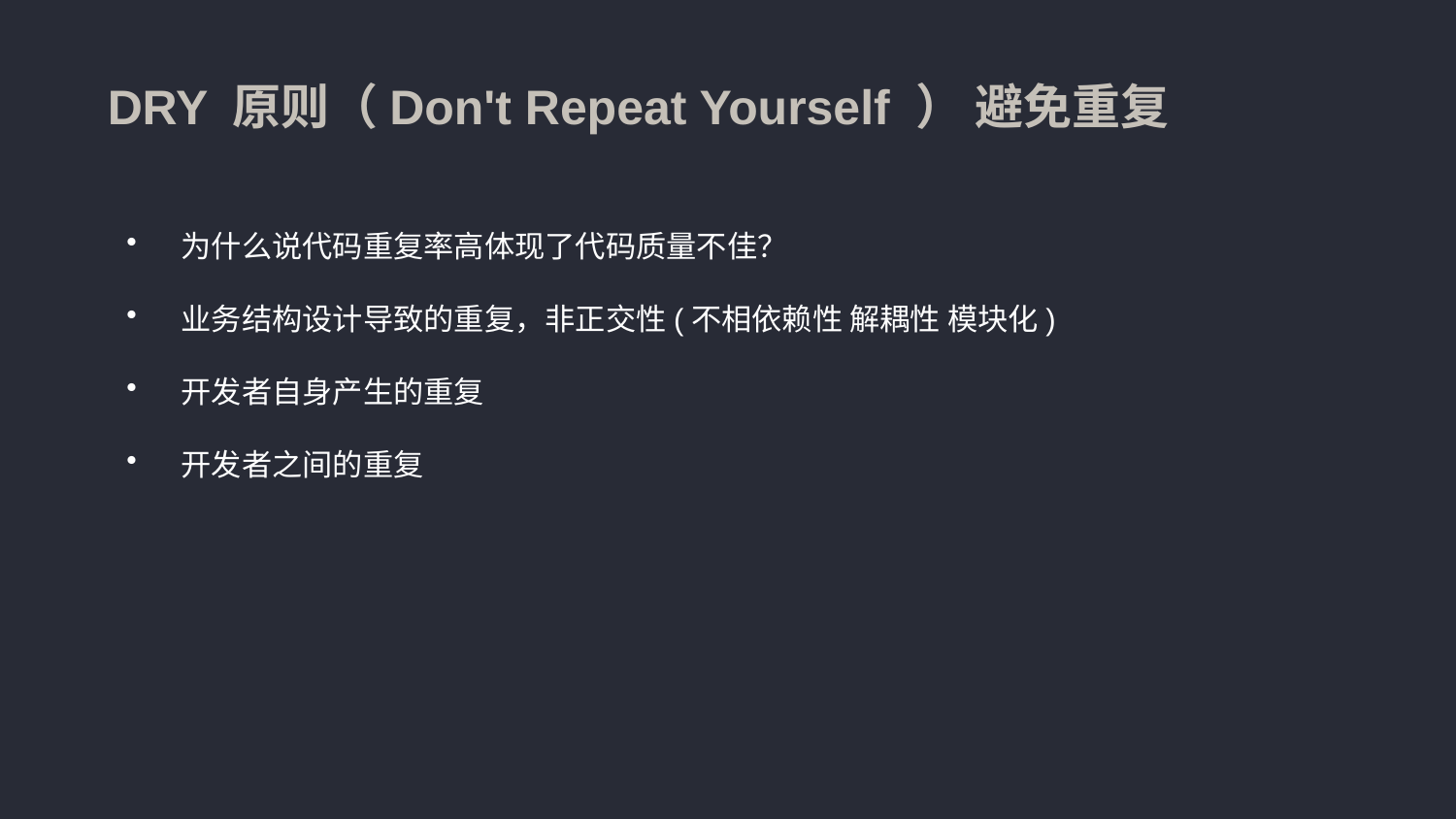

DRY 原则（Don't Repeat Yourself ） 避免重复
为什么说代码重复率高体现了代码质量不佳？
业务结构设计导致的重复，非正交性(不相依赖性 解耦性 模块化)
开发者自身产生的重复
开发者之间的重复